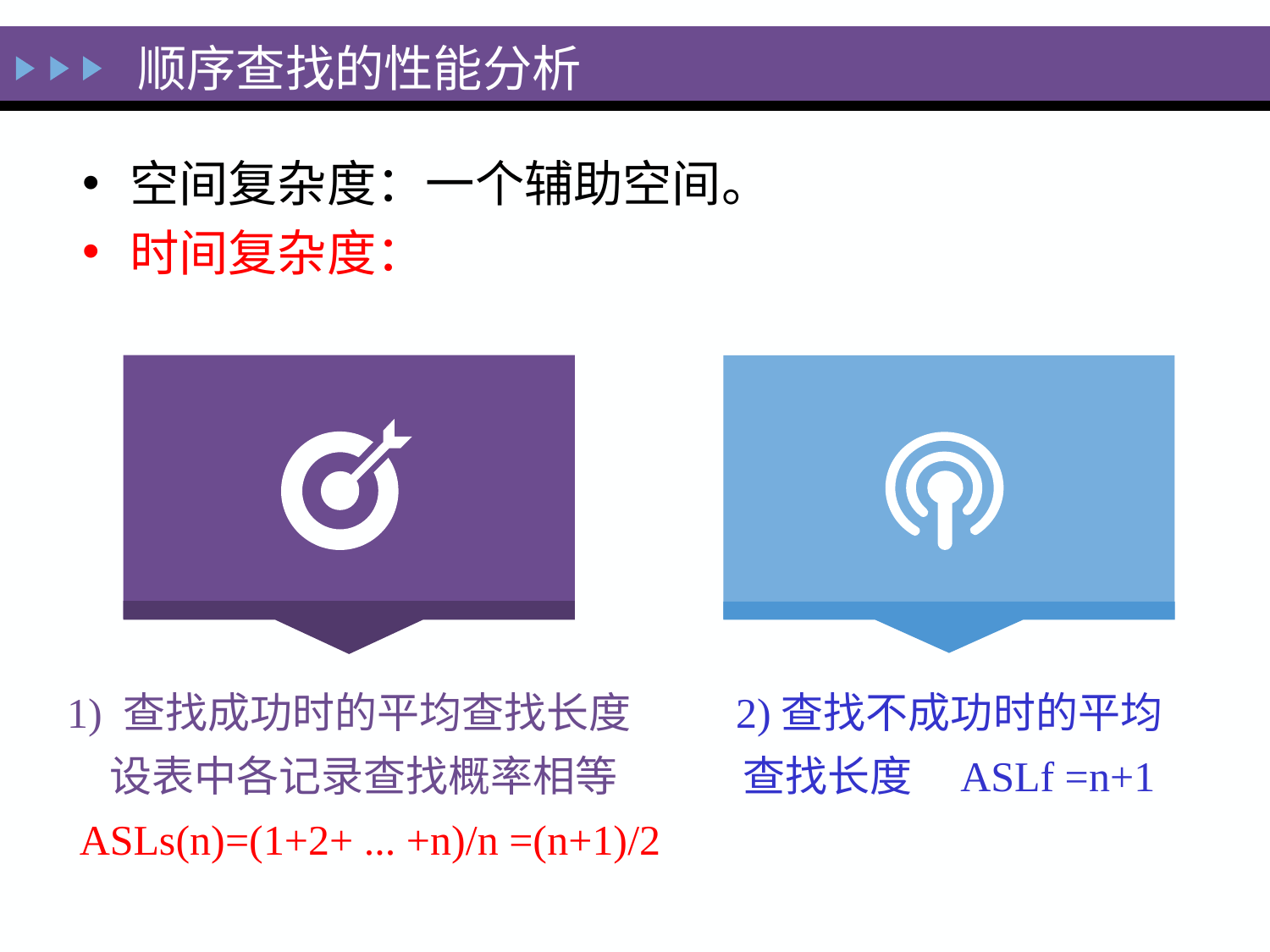

顺序查找的性能分析
空间复杂度：一个辅助空间。
时间复杂度：

1) 查找成功时的平均查找长度
  设表中各记录查找概率相等
    ASLs(n)=(1+2+ ... +n)/n =(n+1)/2

2)查找不成功时的平均
查找长度    ASLf =n+1